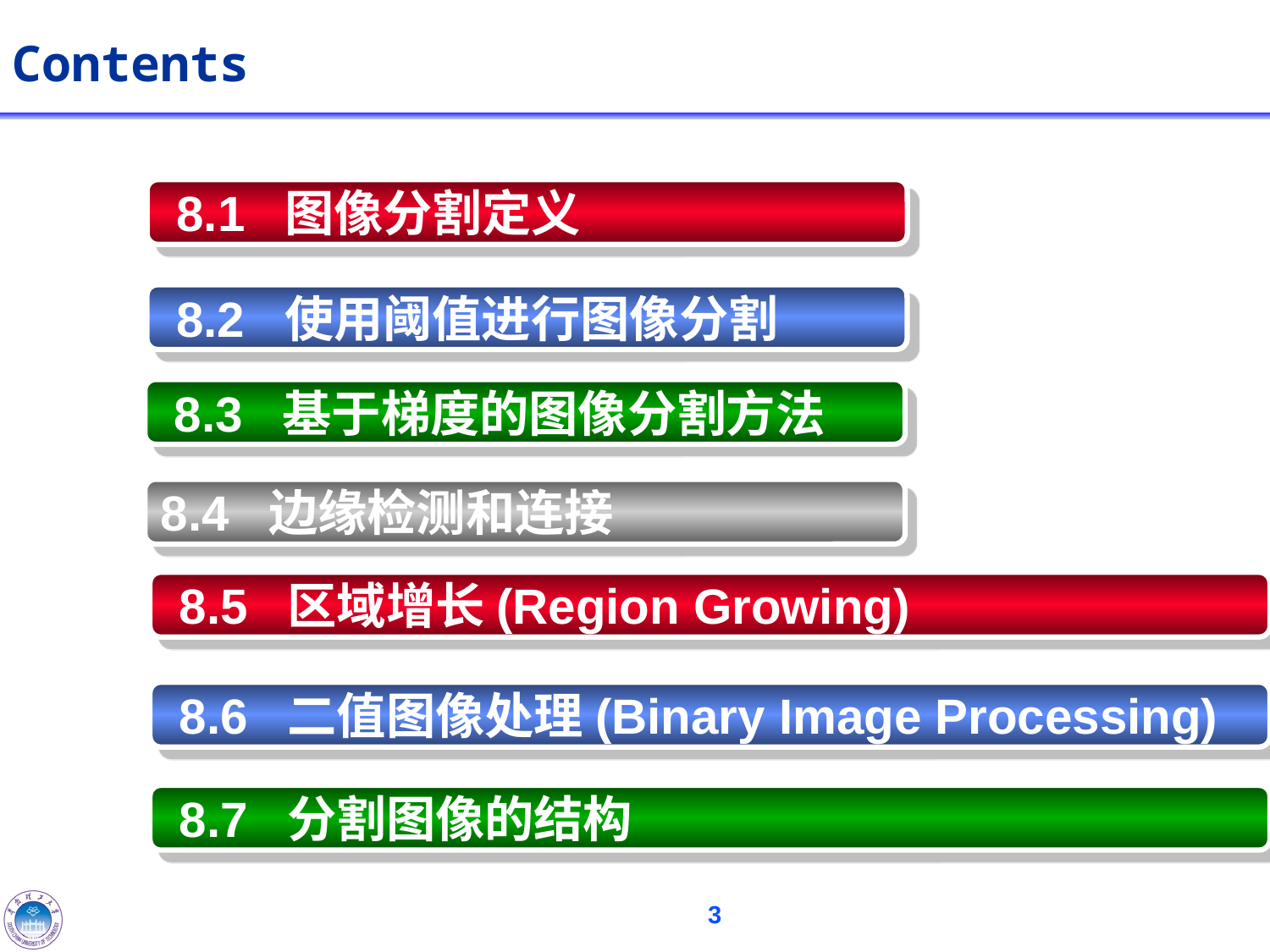

# Contents
 8.1  图像分割定义
 8.2  使用阈值进行图像分割
 8.3  基于梯度的图像分割方法
8.4  边缘检测和连接
 8.5  区域增长(Region Growing)
 8.6  二值图像处理(Binary Image Processing)
 8.7  分割图像的结构